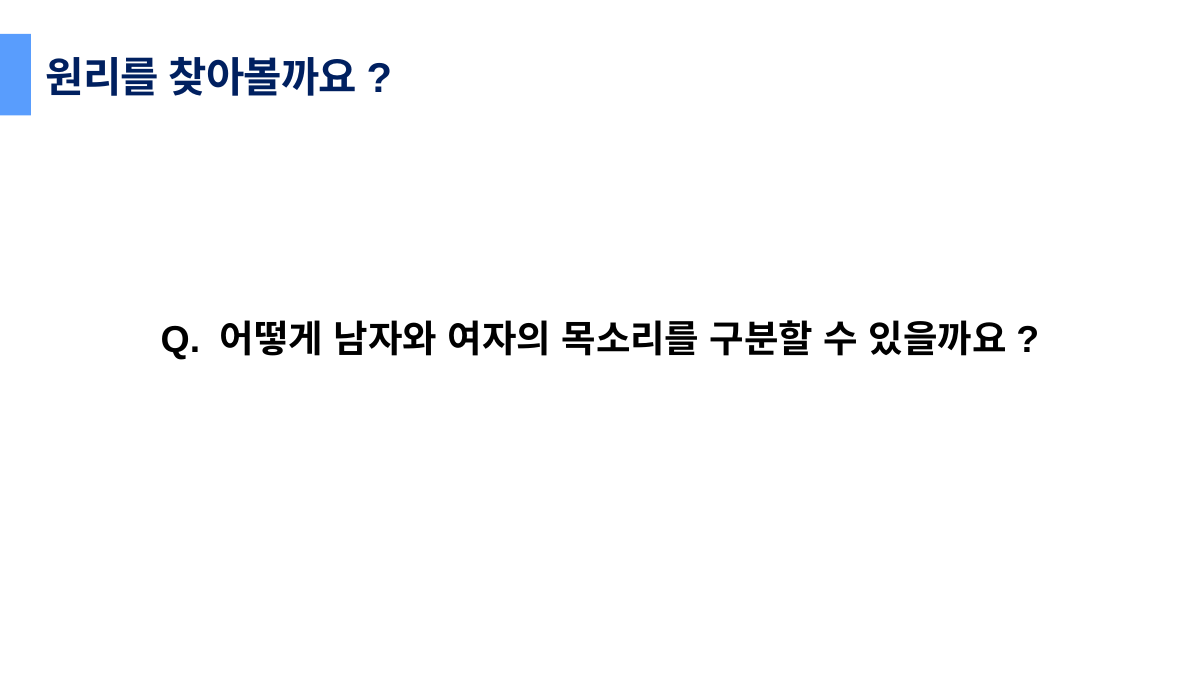

원리를 찾아볼까요?
Q. 어떻게 남자와 여자의 목소리를 구분할 수 있을까요?